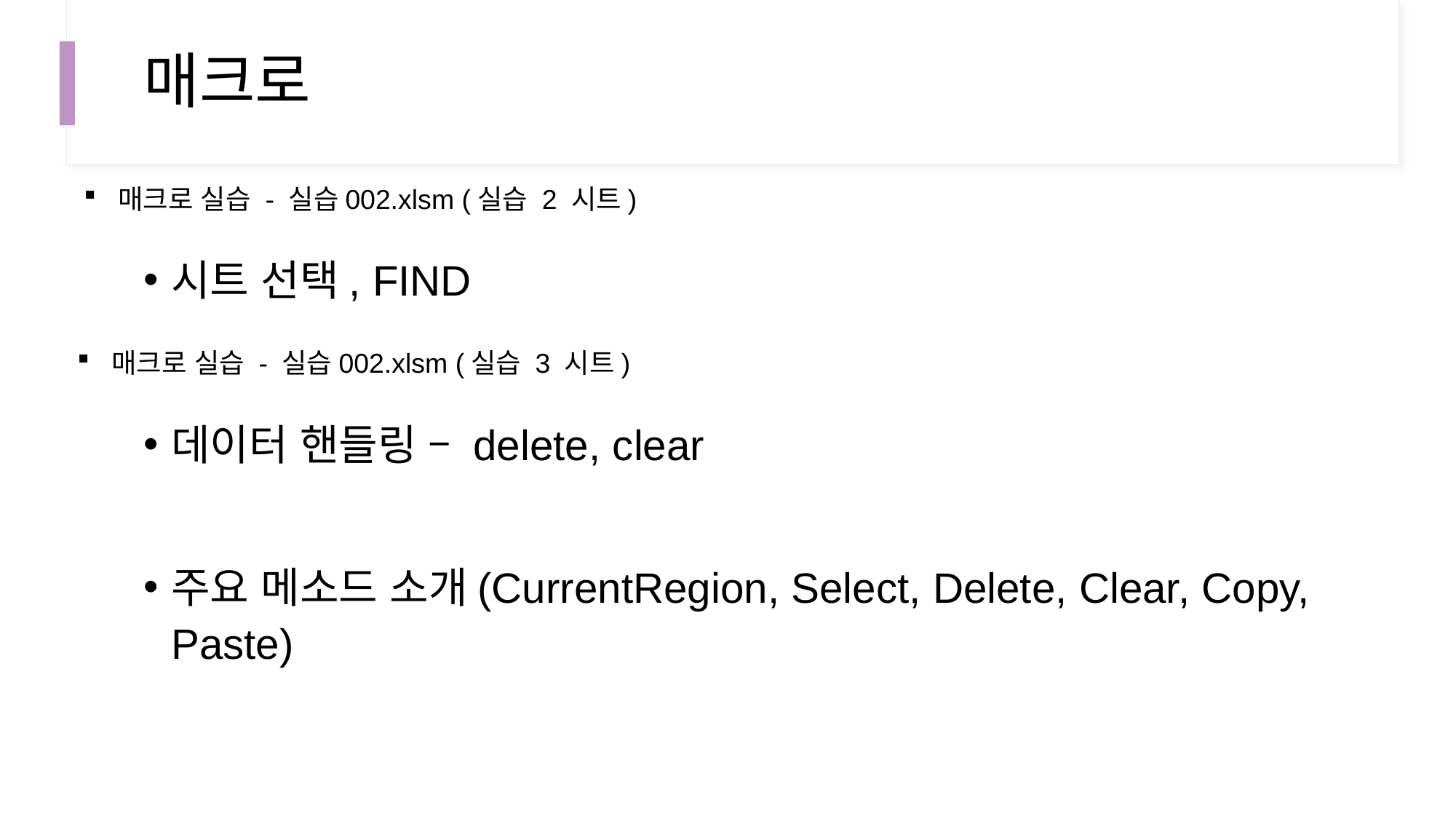

# 매크로
매크로 실습 - 실습002.xlsm (실습 2 시트)
시트 선택, FIND

매크로 실습 - 실습002.xlsm (실습 3 시트)
데이터 핸들링 – delete, clear

주요 메소드 소개(CurrentRegion, Select, Delete, Clear, Copy, Paste)